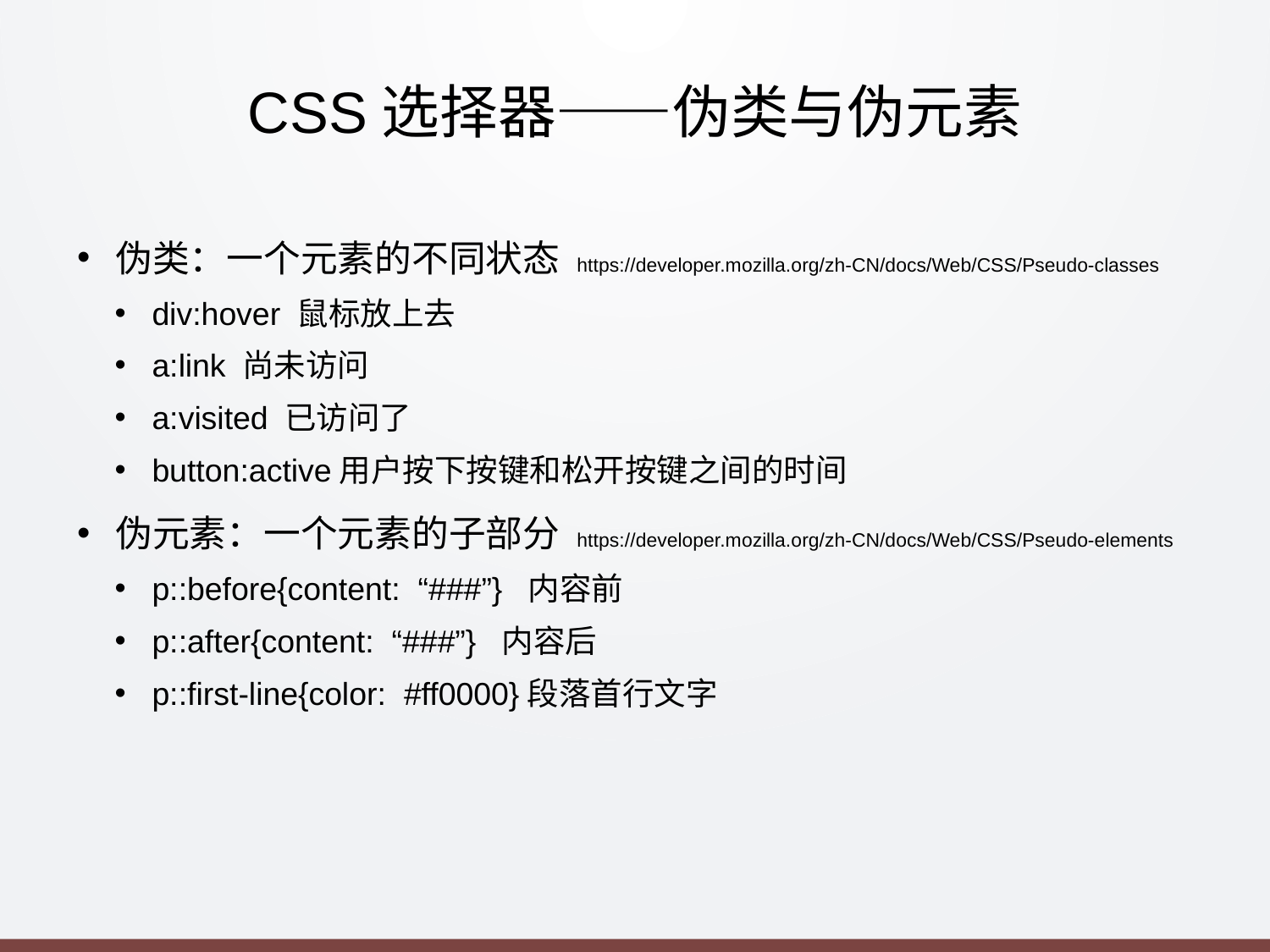

# CSS选择器——伪类与伪元素
伪类：一个元素的不同状态 https://developer.mozilla.org/zh-CN/docs/Web/CSS/Pseudo-classes
div:hover 鼠标放上去
a:link 尚未访问
a:visited 已访问了
button:active用户按下按键和松开按键之间的时间
伪元素：一个元素的子部分 https://developer.mozilla.org/zh-CN/docs/Web/CSS/Pseudo-elements
p::before{content:  “###”}  内容前
p::after{content:  “###”}  内容后
p::first-line{color:  #ff0000}段落首行文字